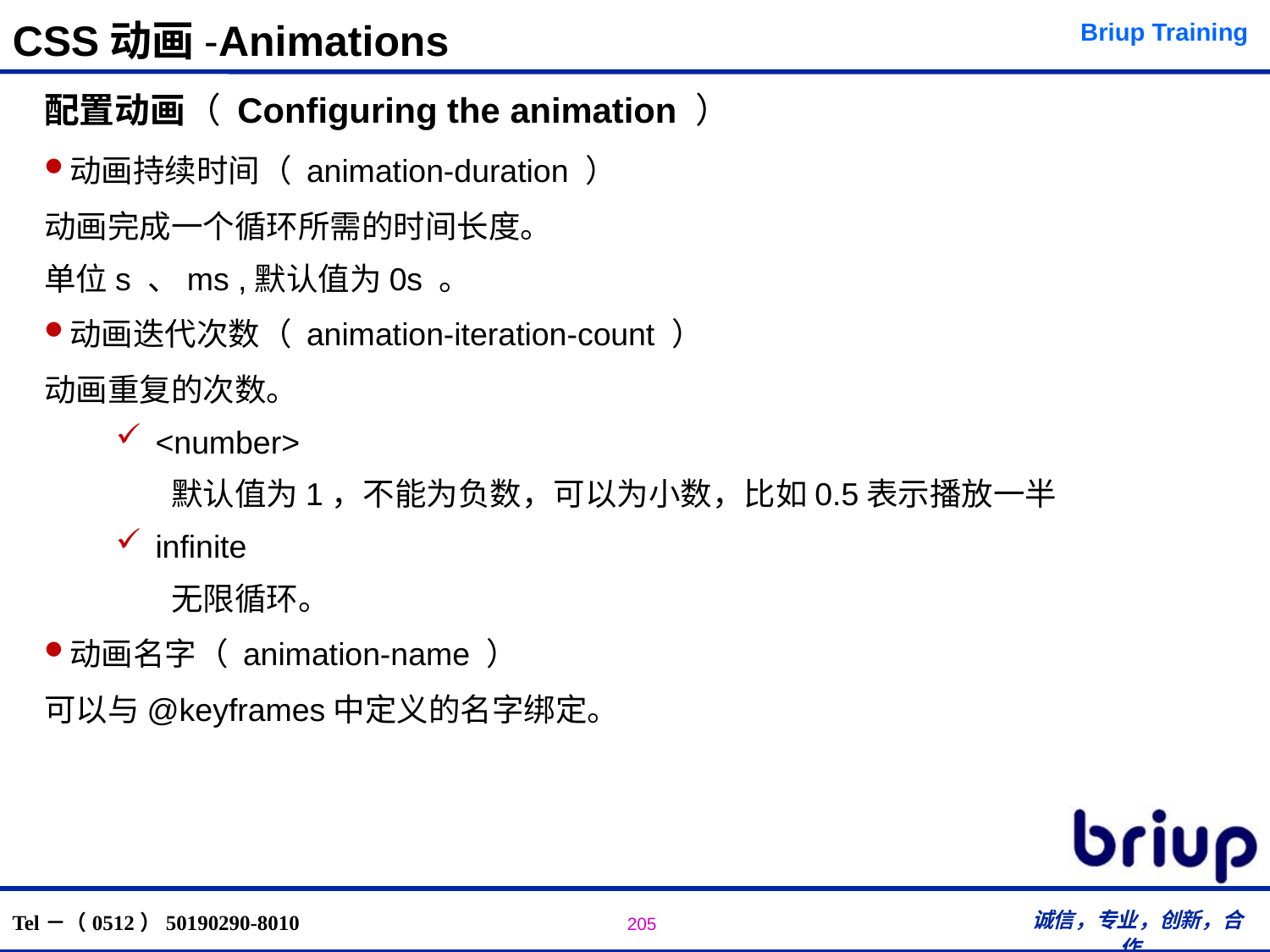

# CSS动画-Animations
配置动画（ Configuring the animation ）
动画持续时间（ animation-duration ）
动画完成一个循环所需的时间长度。
单位s 、ms ,默认值为0s 。
动画迭代次数（ animation-iteration-count ）
动画重复的次数。
<number>
默认值为1，不能为负数，可以为小数，比如0.5表示播放一半
infinite
无限循环。
动画名字（ animation-name ）
可以与@keyframes中定义的名字绑定。